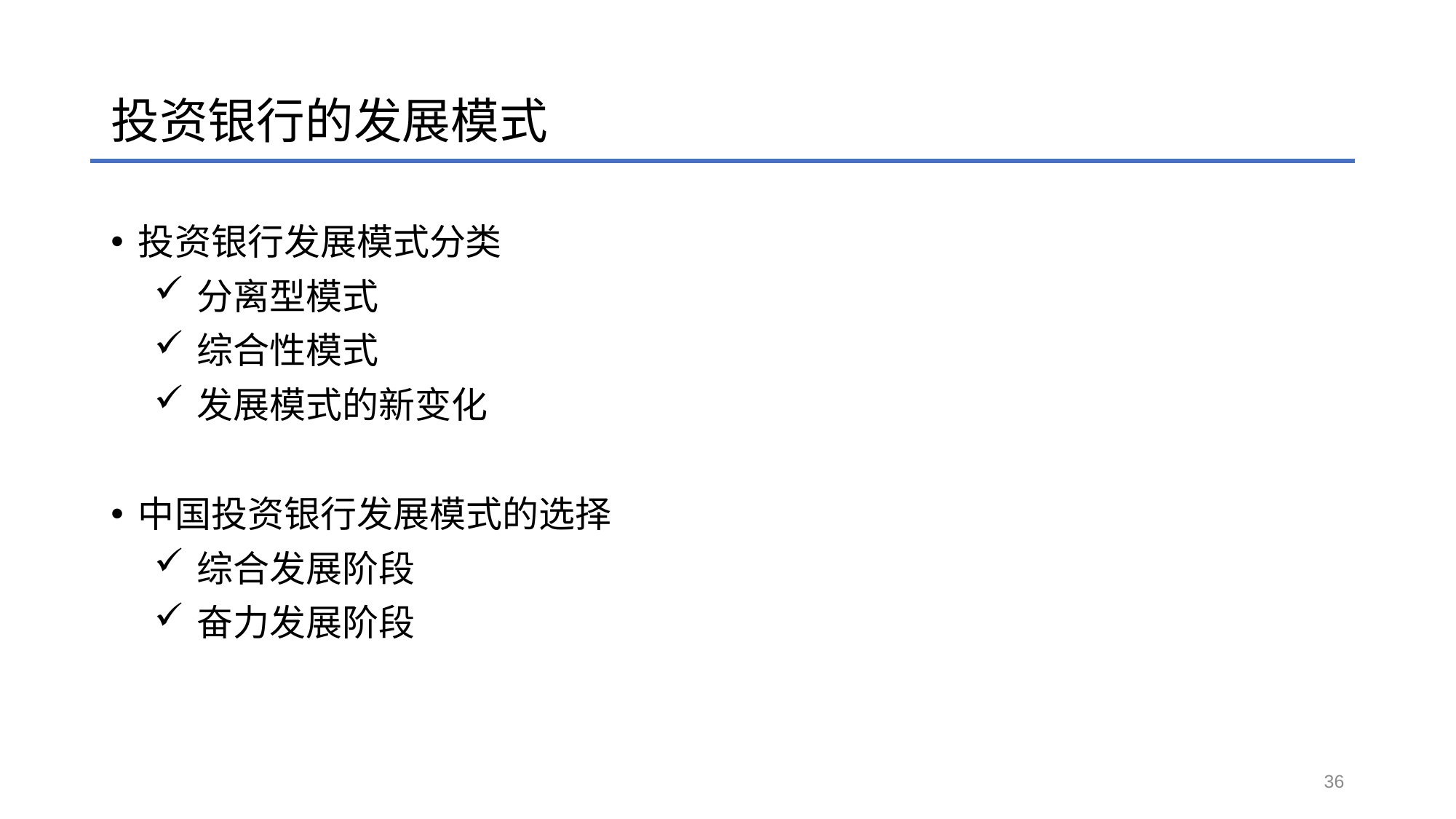

# 投资银行的发展模式
投资银行发展模式分类
分离型模式
综合性模式
发展模式的新变化

中国投资银行发展模式的选择
综合发展阶段
奋力发展阶段
36